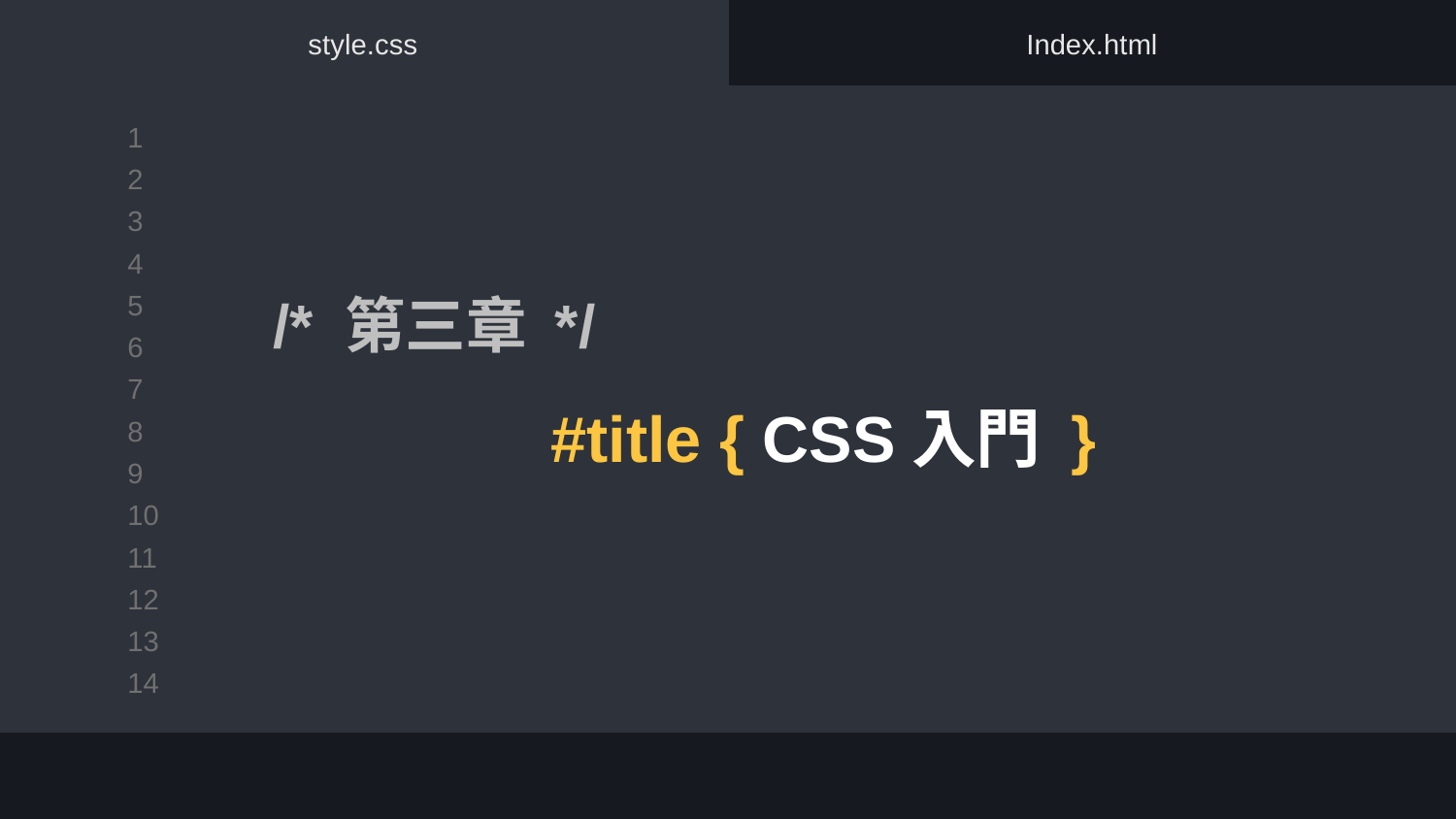

style.css
Index.html
/* 第三章 */
#title { CSS入門 }